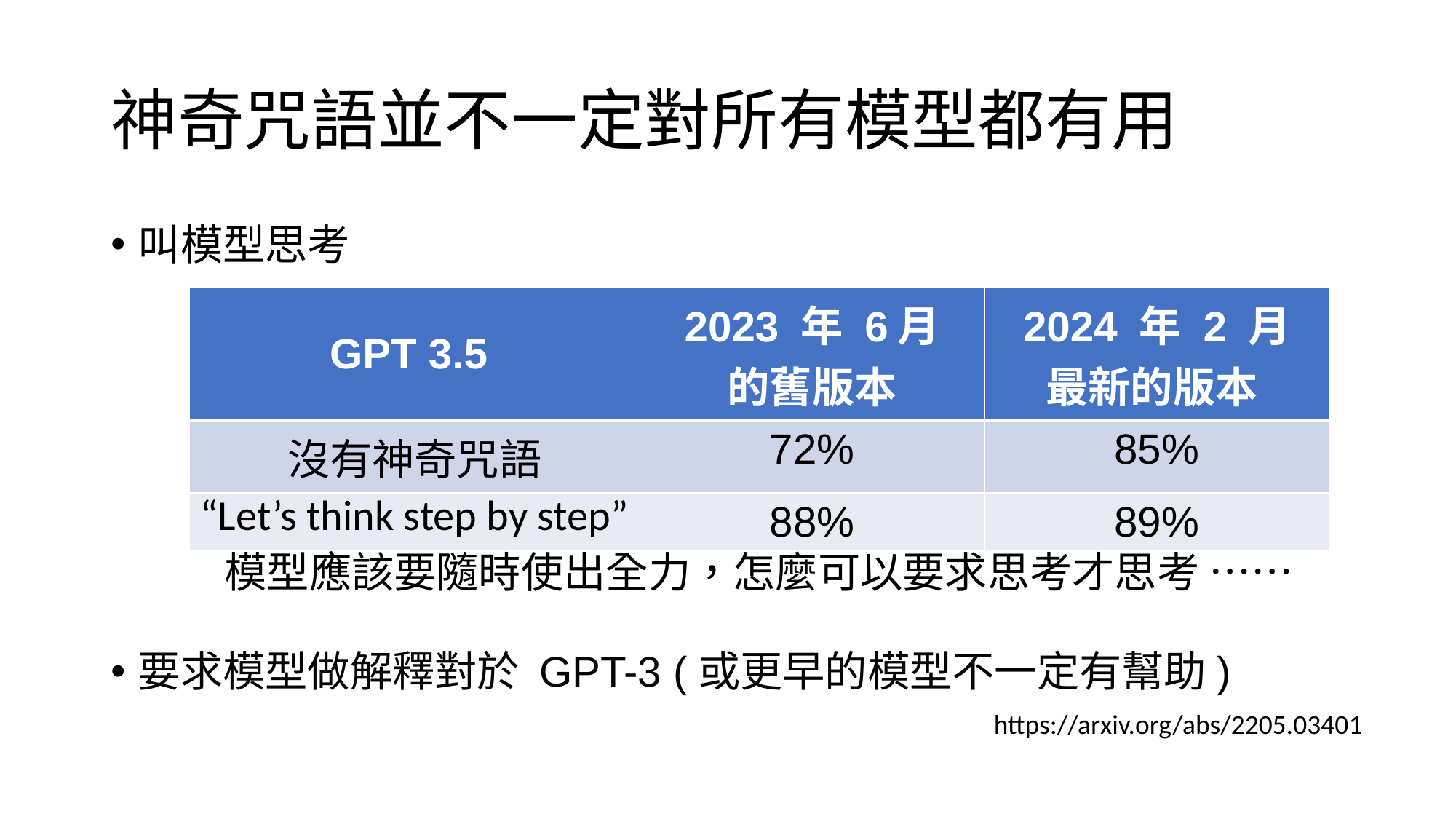

# 神奇咒語並不一定對所有模型都有用
叫模型思考

要求模型做解釋對於 GPT-3 (或更早的模型不一定有幫助)

| GPT 3.5 | 2023 年 6月 的舊版本 | 2024 年 2 月 最新的版本 |
| --- | --- | --- |
| 沒有神奇咒語 | 72% | 85% |
| “Let’s think step by step” | 88% | 89% |
模型應該要隨時使出全力，怎麼可以要求思考才思考 ……
https://arxiv.org/abs/2205.03401